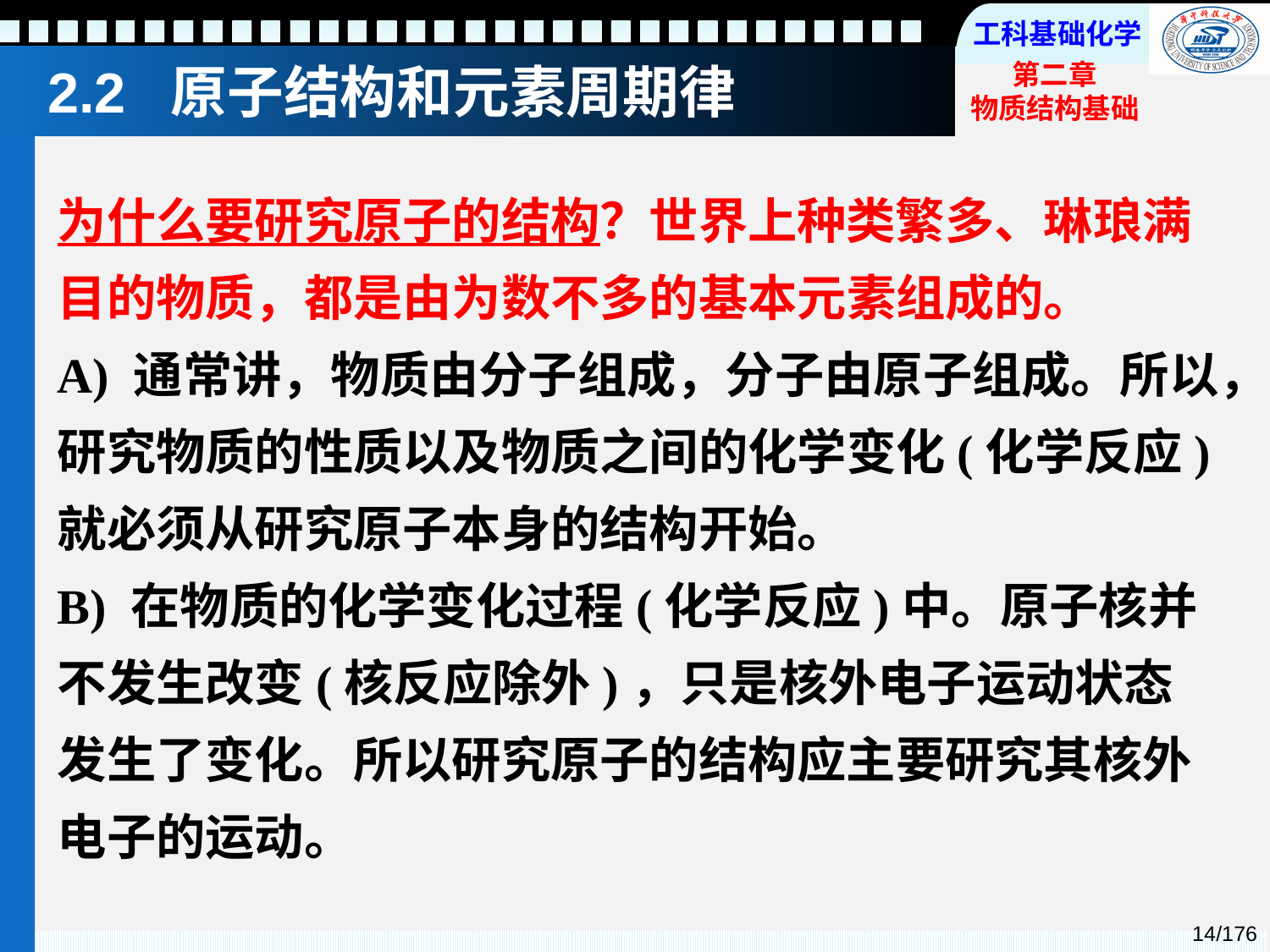

# 2.2  原子结构和元素周期律
为什么要研究原子的结构？世界上种类繁多、琳琅满目的物质，都是由为数不多的基本元素组成的。
A) 通常讲，物质由分子组成，分子由原子组成。所以，研究物质的性质以及物质之间的化学变化(化学反应) 就必须从研究原子本身的结构开始。
B) 在物质的化学变化过程(化学反应)中。原子核并不发生改变(核反应除外)，只是核外电子运动状态发生了变化。所以研究原子的结构应主要研究其核外电子的运动。